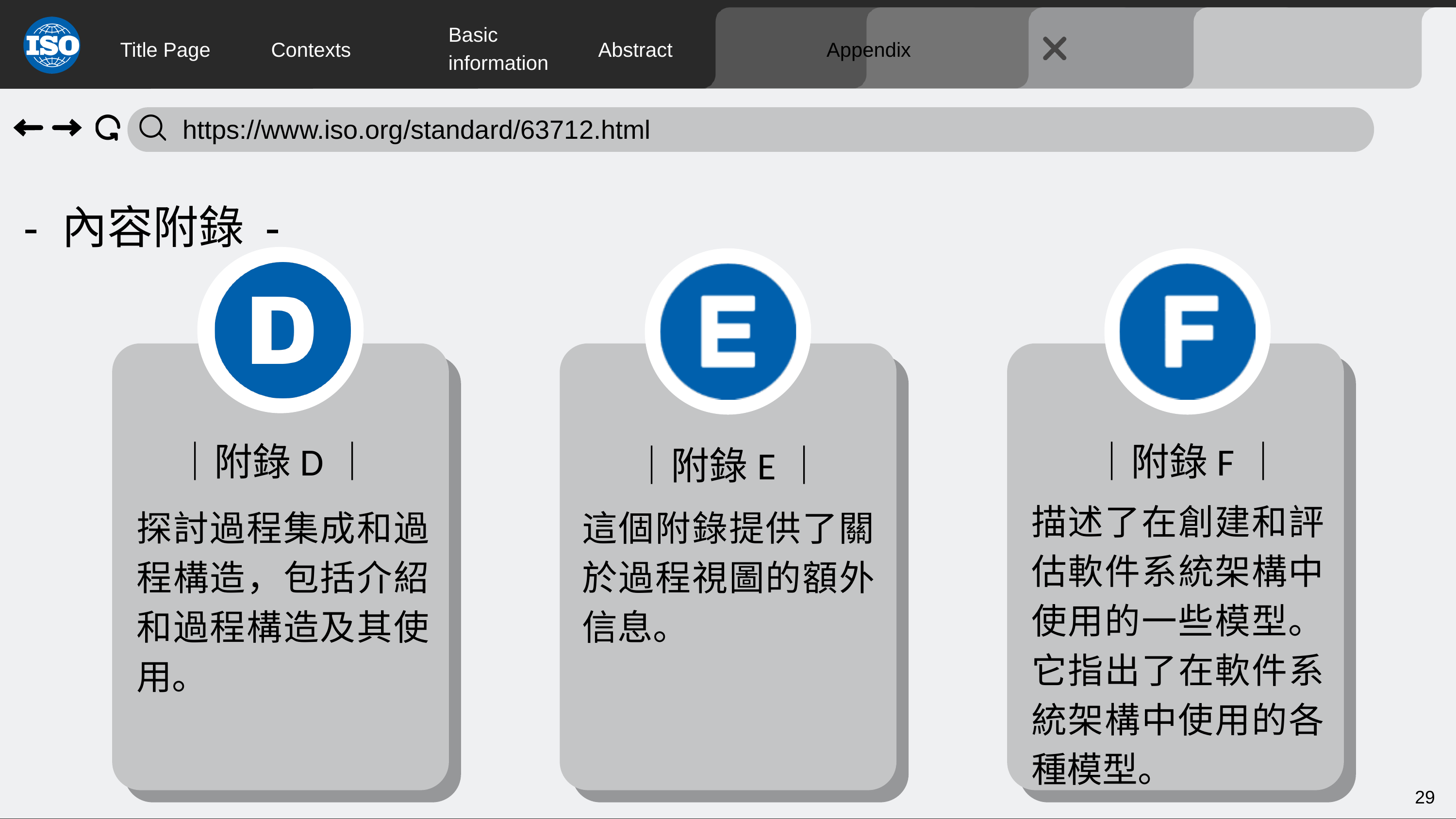

Title Page
Contexts
Abstract
Appendix

Basic
information

       https://www.iso.org/standard/63712.html

- 內容附錄 -

｜附錄D｜
｜附錄F｜
｜附錄E｜
描述了在創建和評估軟件系統架構中使用的一些模型。它指出了在軟件系統架構中使用的各種模型。

探討過程集成和過程構造，包括介紹和過程構造及其使用。
這個附錄提供了關於過程視圖的額外信息。

29